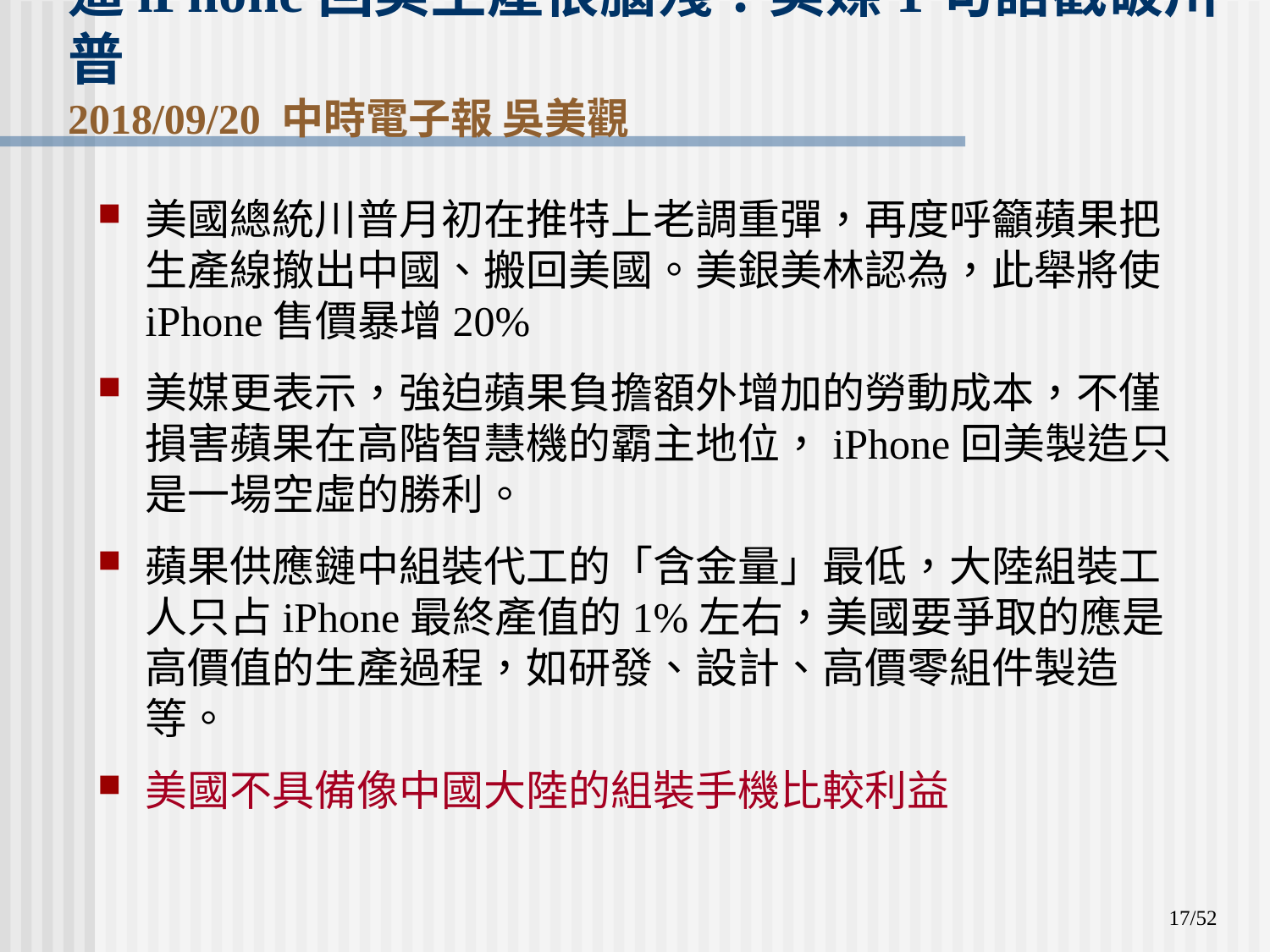

# 逼iPhone回美生產很腦殘？美媒1句話戳破川普 2018/09/20 中時電子報 吳美觀
美國總統川普月初在推特上老調重彈，再度呼籲蘋果把生產線撤出中國、搬回美國。美銀美林認為，此舉將使iPhone售價暴增20%
美媒更表示，強迫蘋果負擔額外增加的勞動成本，不僅損害蘋果在高階智慧機的霸主地位，iPhone回美製造只是一場空虛的勝利。
蘋果供應鏈中組裝代工的「含金量」最低，大陸組裝工人只占iPhone最終產值的1%左右，美國要爭取的應是高價值的生產過程，如研發、設計、高價零組件製造等。
美國不具備像中國大陸的組裝手機比較利益